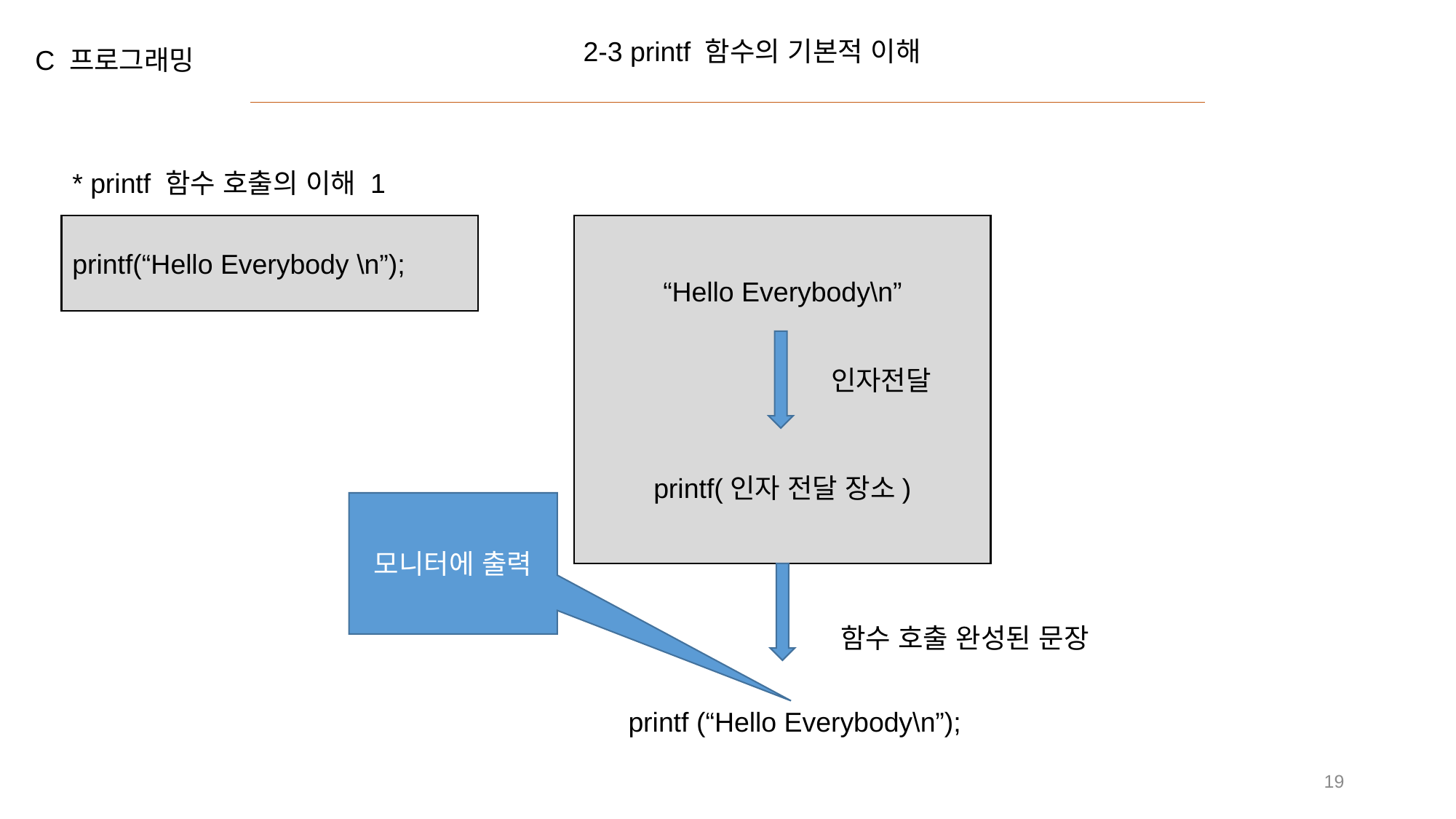

2-3 printf 함수의 기본적 이해
C 프로그래밍
* printf 함수 호출의 이해 1
printf(“Hello Everybody \n”);
“Hello Everybody\n”

printf(인자 전달 장소)

인자전달
모니터에 출력

함수 호출 완성된 문장
printf (“Hello Everybody\n”);
19